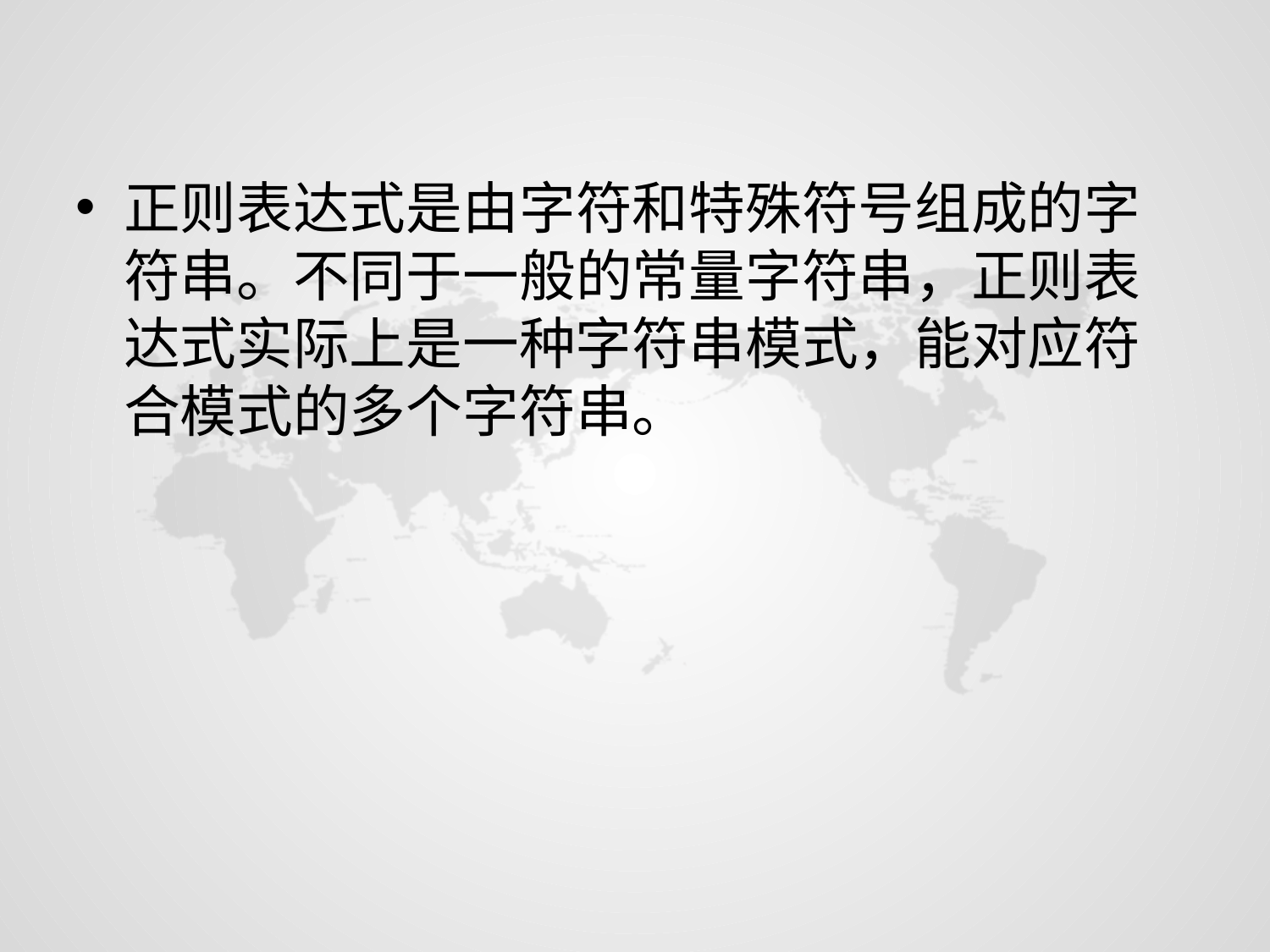

正则表达式是由字符和特殊符号组成的字符串。不同于一般的常量字符串，正则表达式实际上是一种字符串模式，能对应符合模式的多个字符串。